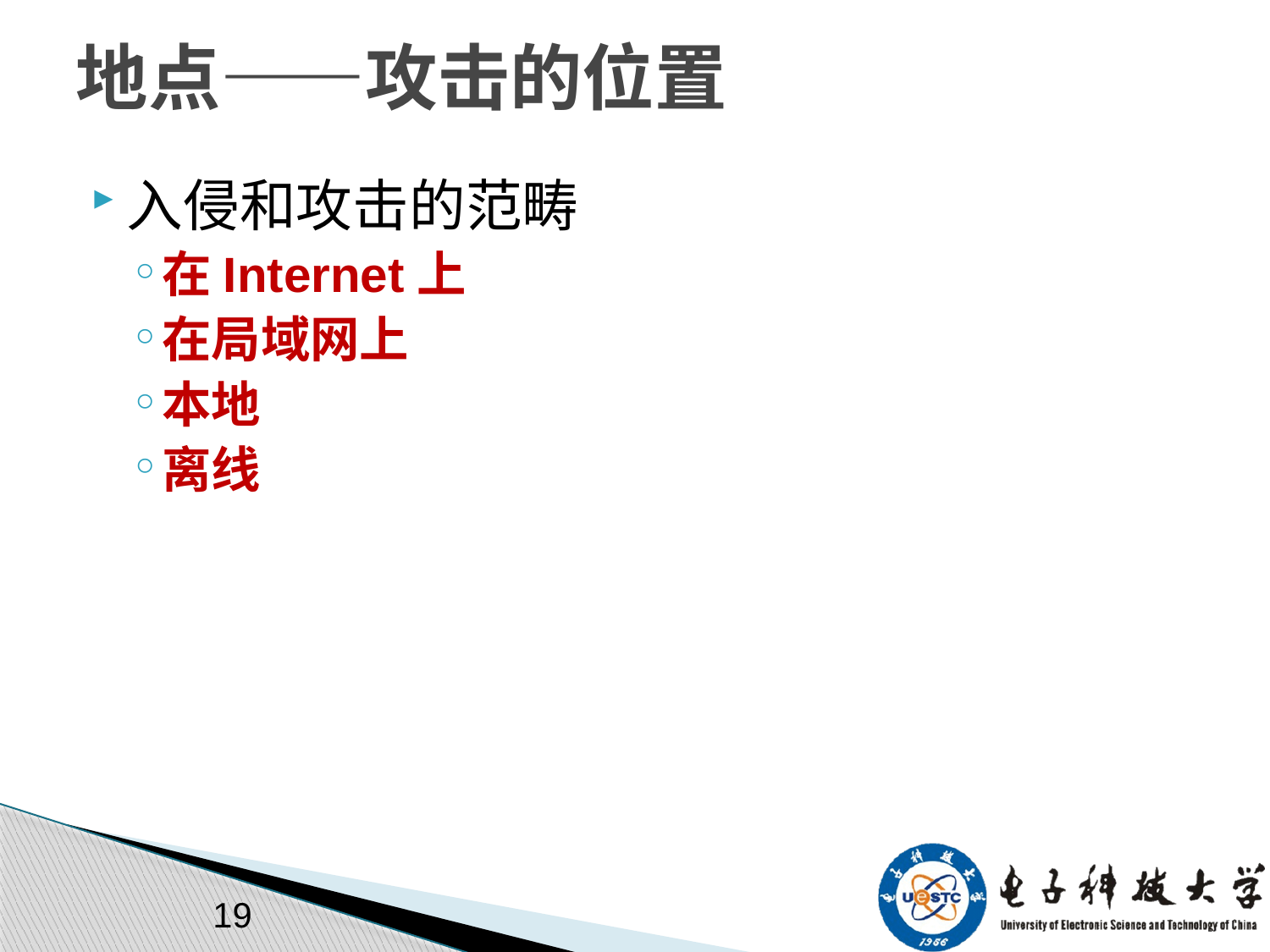

# 地点——攻击的位置
入侵和攻击的范畴
在Internet上
在局域网上
本地
离线

19